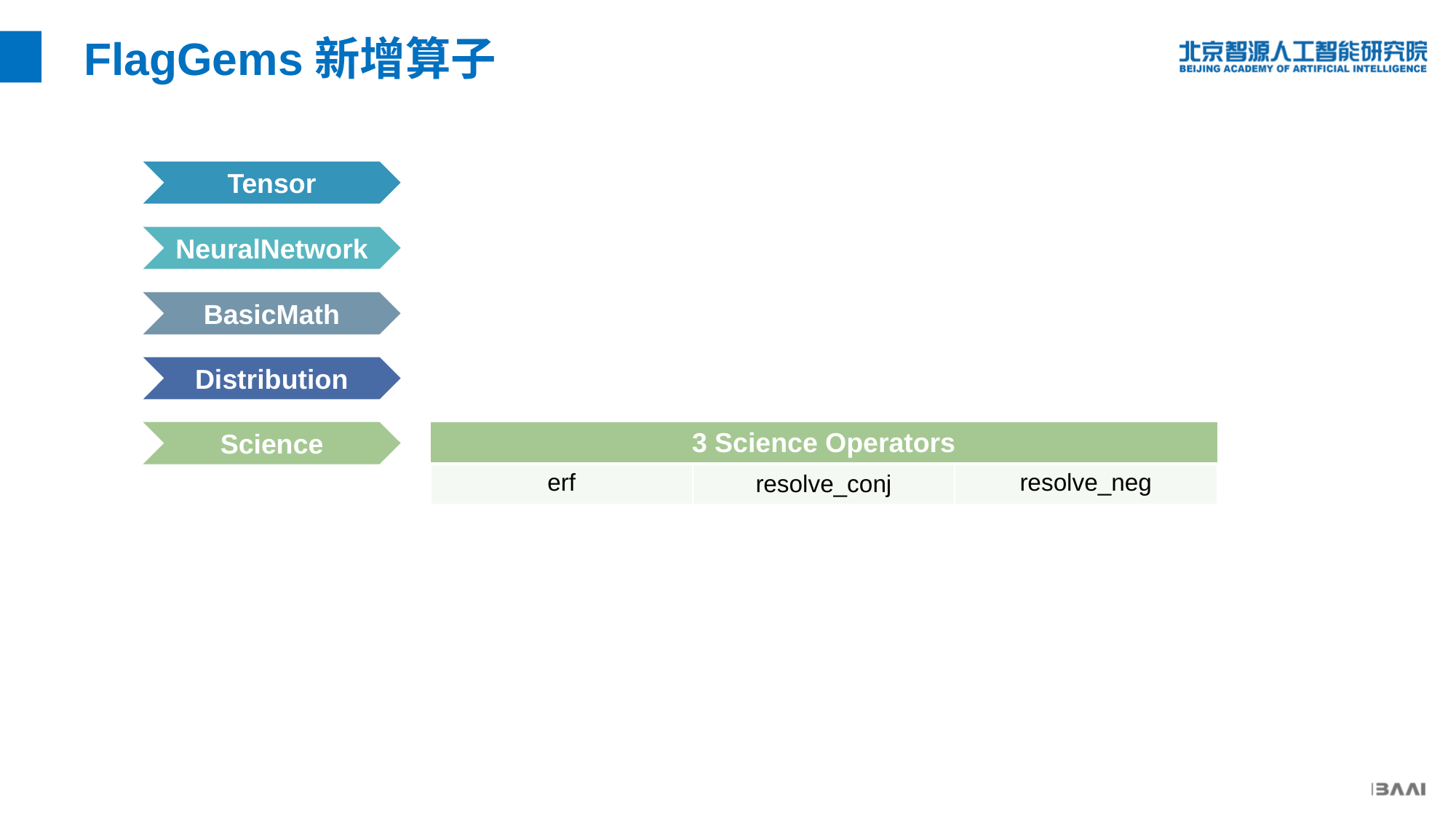

FlagGems新增算子
Tensor
NeuralNetwork
BasicMath
Distribution
Science
| 3 Science Operators |  |  |
| --- | --- | --- |
| erf | resolve\_conj | resolve\_neg |